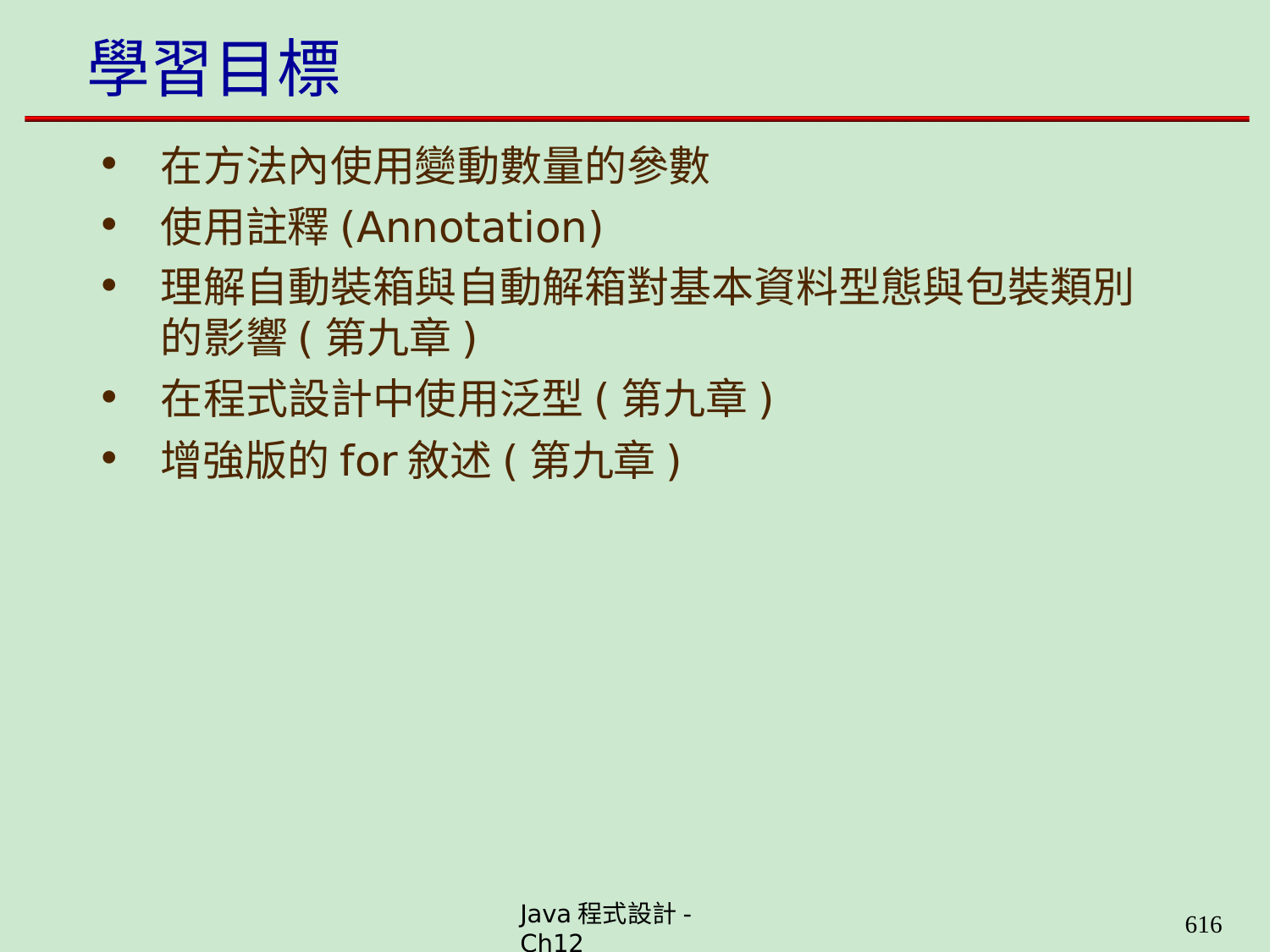

# 學習目標
在方法內使用變動數量的參數
使用註釋(Annotation)
理解自動裝箱與自動解箱對基本資料型態與包裝類別 的影響(第九章)
在程式設計中使用泛型(第九章)
增強版的for敘述(第九章)
Java程式設計-Ch12
616